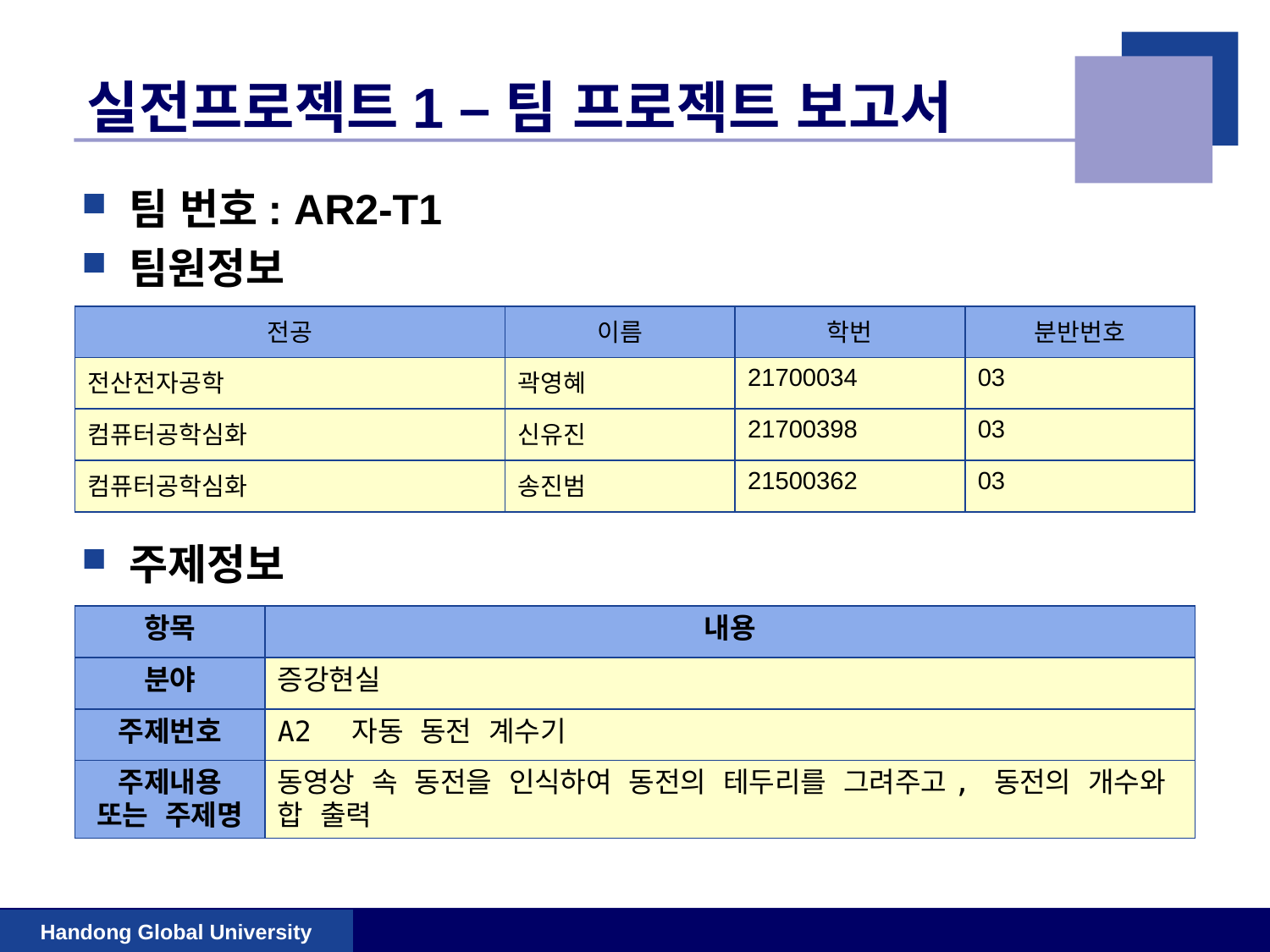

# 실전프로젝트1 –팀 프로젝트 보고서
팀 번호: AR2-T1
팀원정보

ㅇ

주제정보

| 전공 | 이름 | 학번 | 분반번호 |
| --- | --- | --- | --- |
| 전산전자공학 | 곽영혜 | 21700034 | 03 |
| 컴퓨터공학심화 | 신유진 | 21700398 | 03 |
| 컴퓨터공학심화 | 송진범 | 21500362 | 03 |
| 항목 | 내용 |
| --- | --- |
| 분야 | 증강현실 |
| 주제번호 | A2 자동 동전 계수기 |
| 주제내용 또는 주제명 | 동영상 속 동전을 인식하여 동전의 테두리를 그려주고, 동전의 개수와 합 출력 |